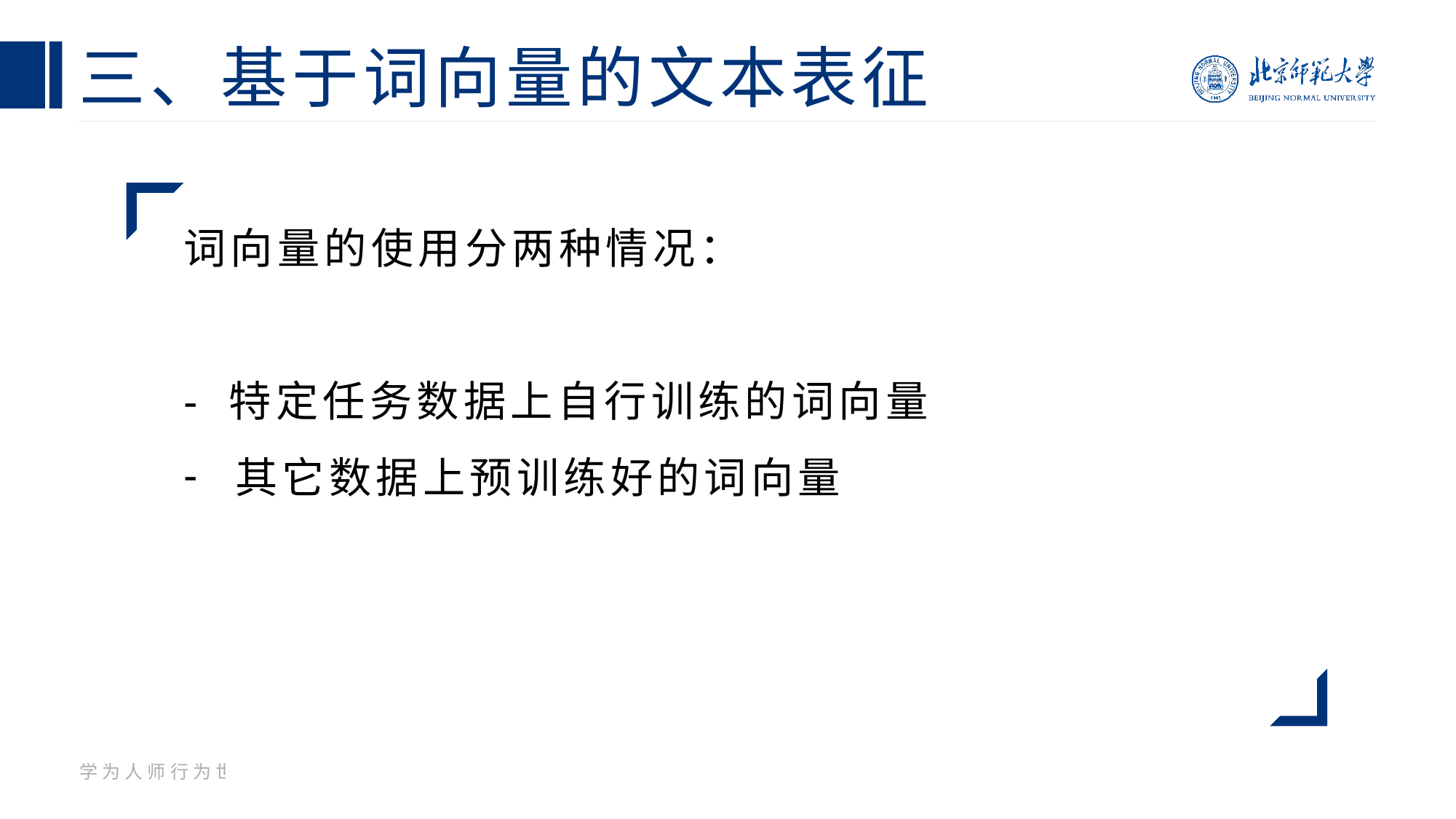

# 三、基于词向量的文本表征

词向量的使用分两种情况：

- 特定任务数据上自行训练的词向量
 其它数据上预训练好的词向量